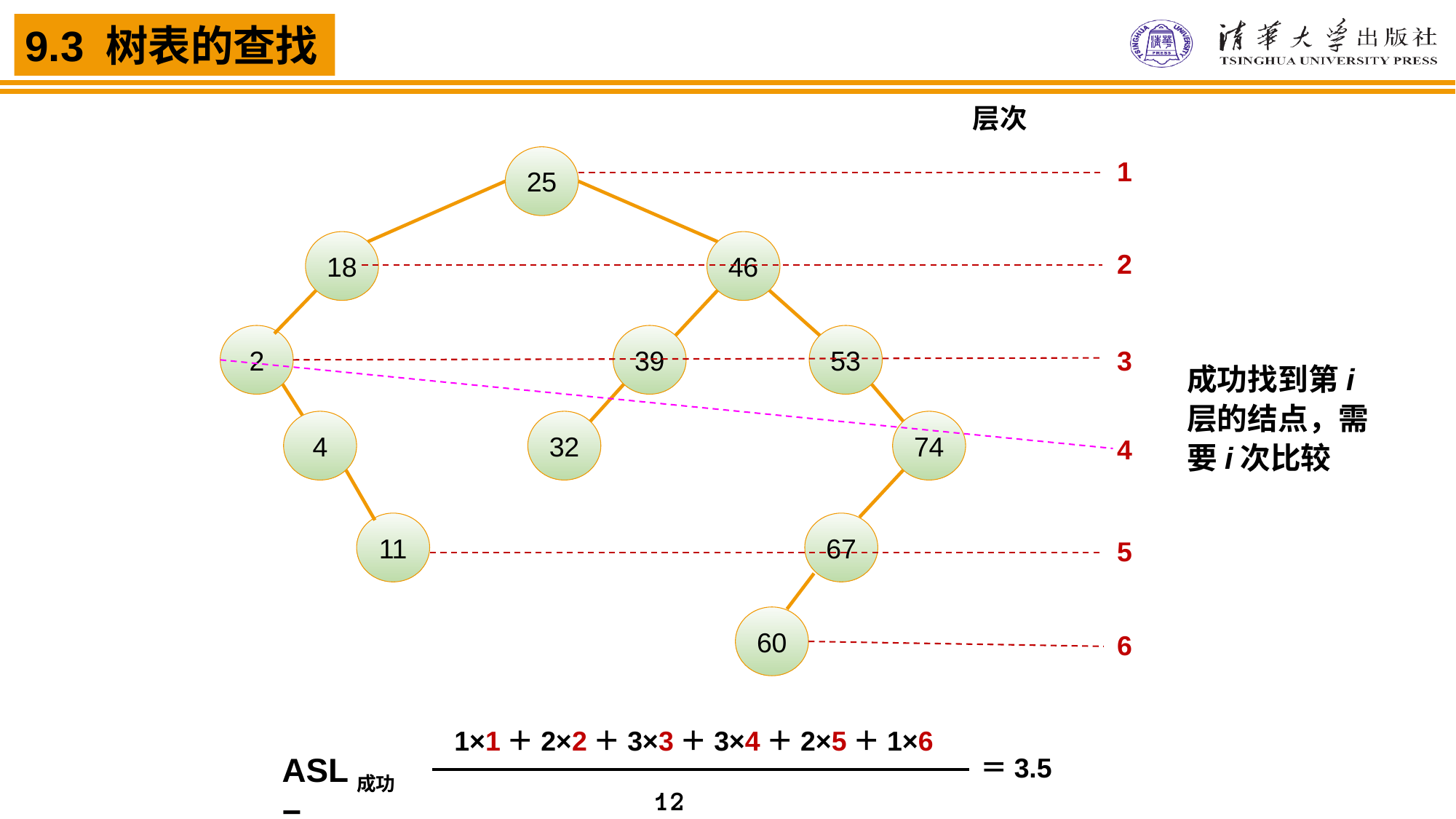

层次
25
18
46
2
39
53
4
32
74
11
67
60
1
2
3
4
5
6
成功找到第i层的结点，需要i次比较
1×1＋2×2＋3×3＋3×4＋2×5＋1×6
ASL成功=
＝3.5
12